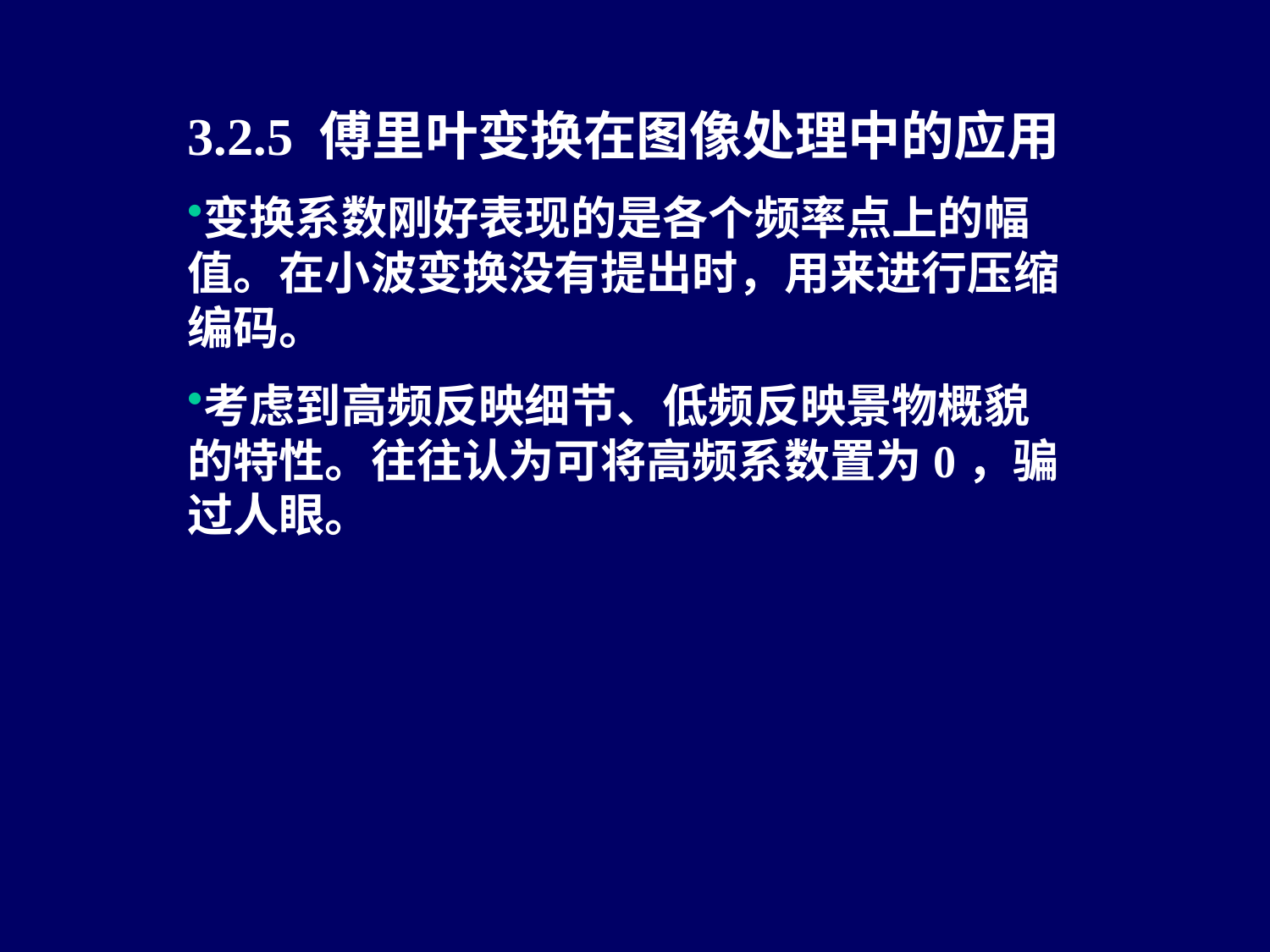

3.2.5 傅里叶变换在图像处理中的应用
变换系数刚好表现的是各个频率点上的幅值。在小波变换没有提出时，用来进行压缩编码。
考虑到高频反映细节、低频反映景物概貌的特性。往往认为可将高频系数置为0，骗过人眼。